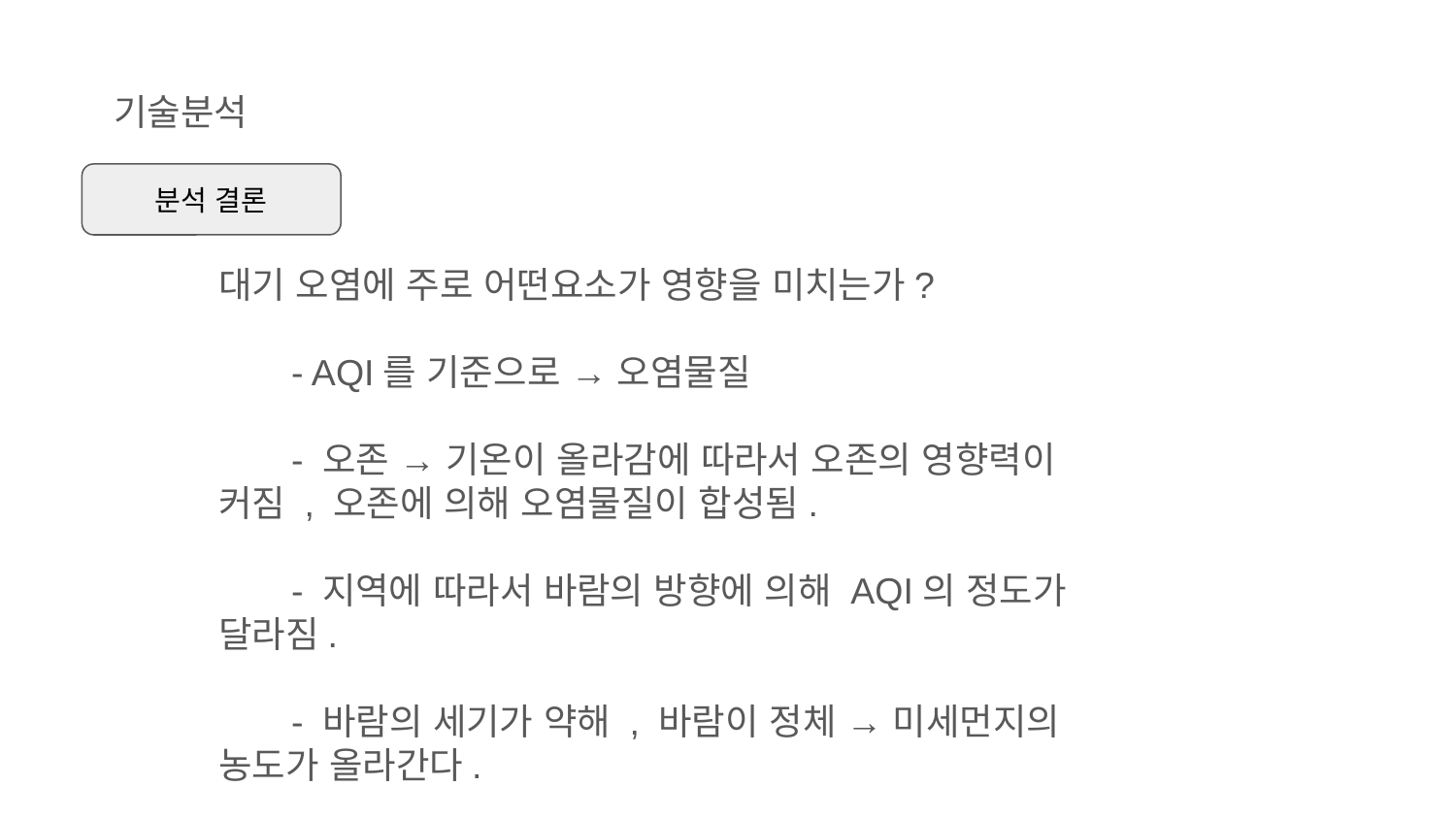

# 기술분석

분석 결론
대기 오염에 주로 어떤요소가 영향을 미치는가?

- AQI를 기준으로 → 오염물질

- 오존 → 기온이 올라감에 따라서 오존의 영향력이 커짐 , 오존에 의해 오염물질이 합성됨.

- 지역에 따라서 바람의 방향에 의해 AQI의 정도가 달라짐.

- 바람의 세기가 약해 , 바람이 정체 → 미세먼지의 농도가 올라간다.